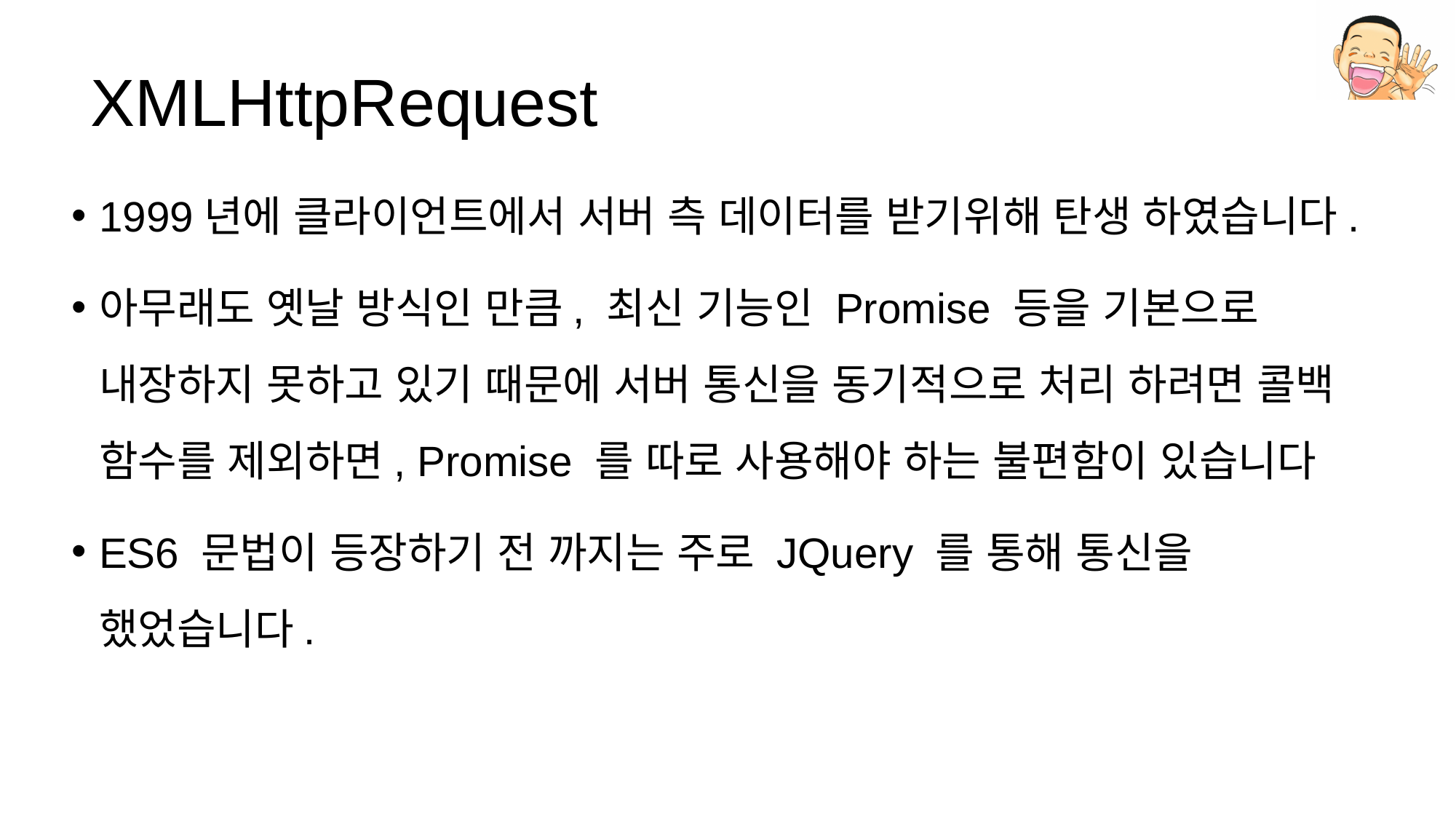

# XMLHttpRequest
1999년에 클라이언트에서 서버 측 데이터를 받기위해 탄생 하였습니다.
아무래도 옛날 방식인 만큼, 최신 기능인 Promise 등을 기본으로 내장하지 못하고 있기 때문에 서버 통신을 동기적으로 처리 하려면 콜백 함수를 제외하면, Promise 를 따로 사용해야 하는 불편함이 있습니다
ES6 문법이 등장하기 전 까지는 주로 JQuery 를 통해 통신을 했었습니다.